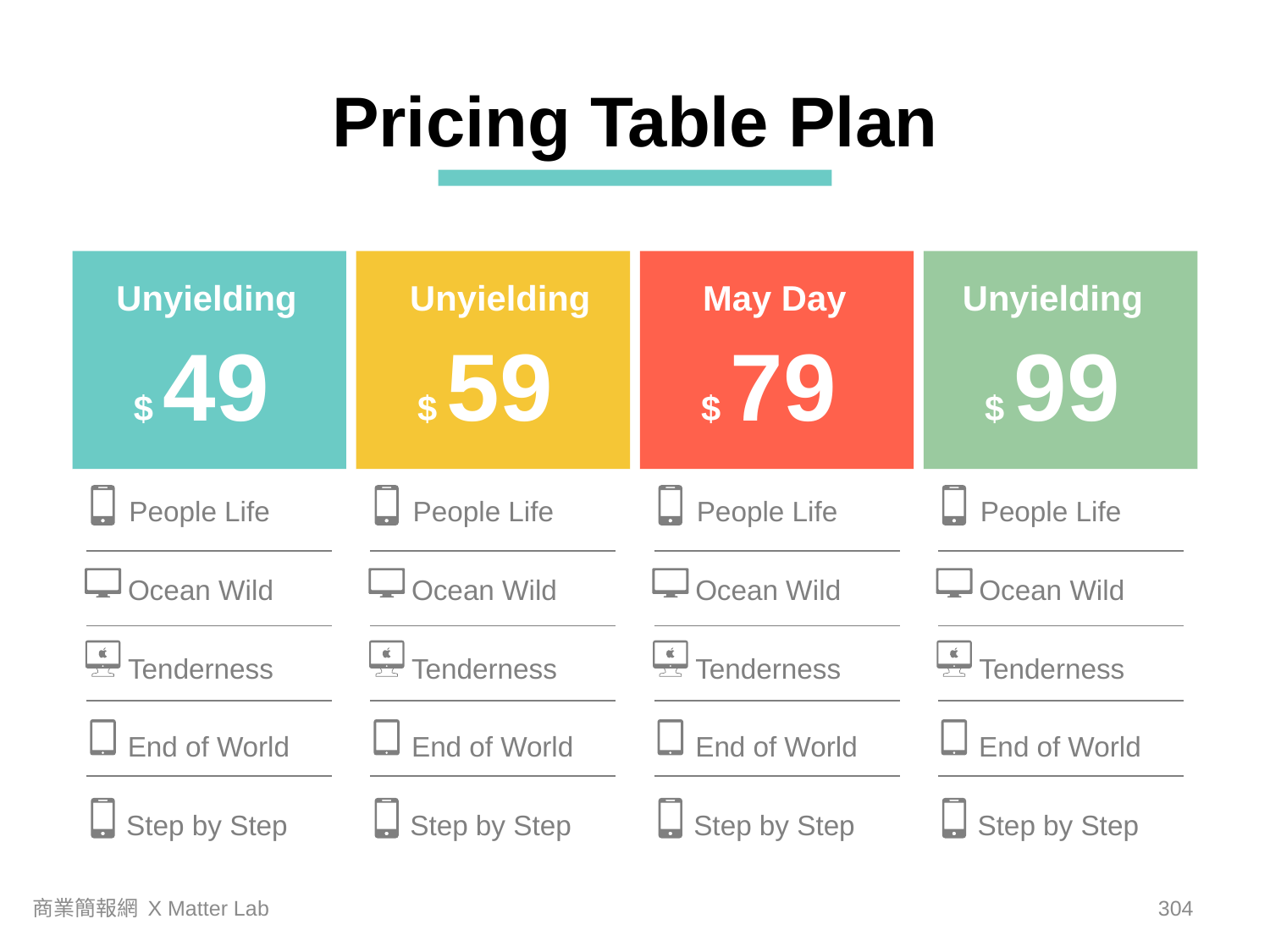

Pricing Table Plan

Unyielding
Unyielding
May Day
Unyielding
$ 49
$ 59
$ 79
$ 99

People Life
People Life
People Life
People Life

Ocean Wild
Ocean Wild
Ocean Wild
Ocean Wild

Tenderness
Tenderness
Tenderness
Tenderness

End of World
End of World
End of World
End of World

Step by Step
Step by Step
Step by Step
Step by Step

商業簡報網 X Matter Lab
304